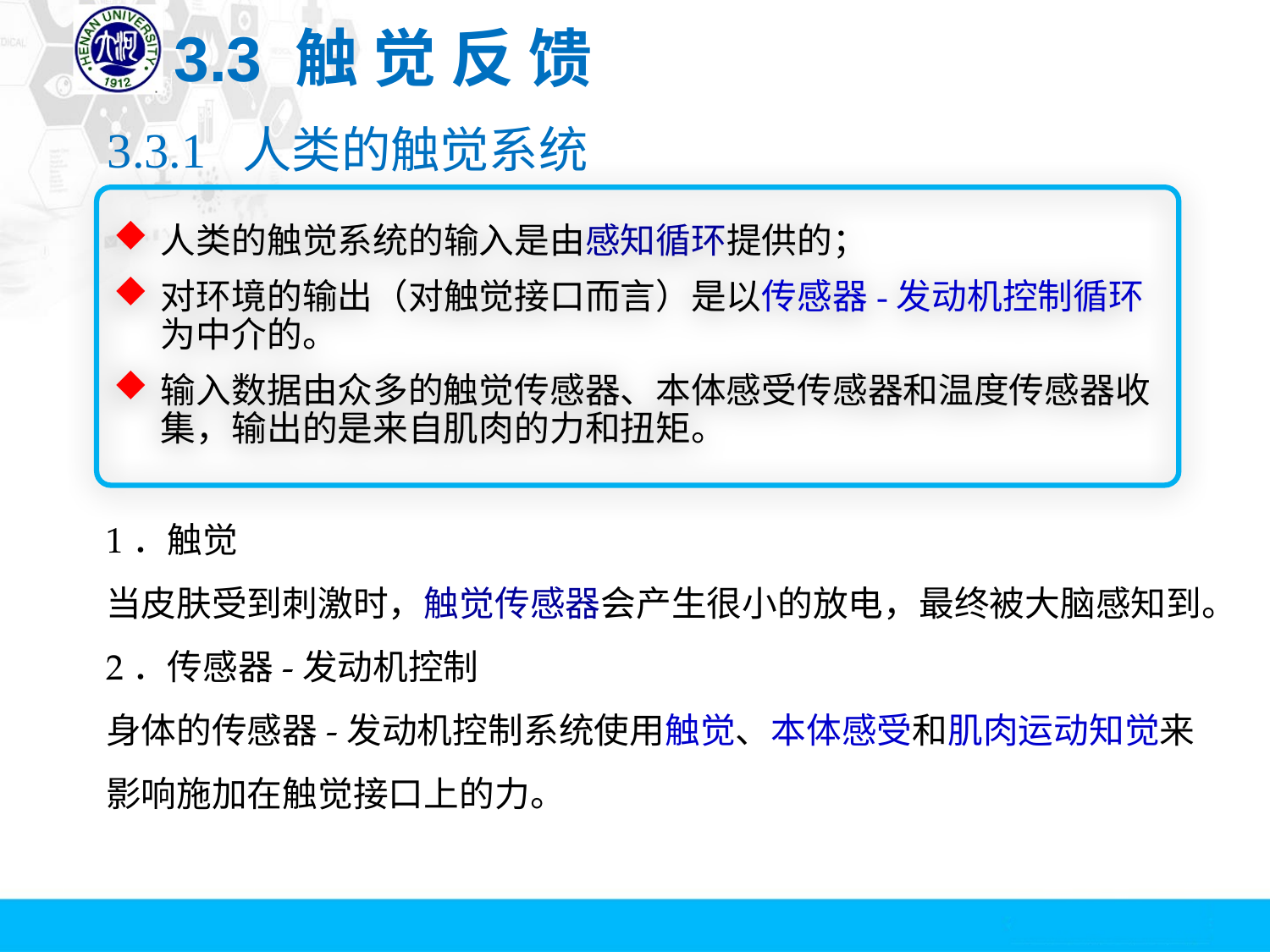

# 3.3 触 觉 反 馈
3.3.1  人类的触觉系统
人类的触觉系统的输入是由感知循环提供的；
对环境的输出（对触觉接口而言）是以传感器-发动机控制循环为中介的。
输入数据由众多的触觉传感器、本体感受传感器和温度传感器收集，输出的是来自肌肉的力和扭矩。

1．触觉
当皮肤受到刺激时，触觉传感器会产生很小的放电，最终被大脑感知到。
2．传感器-发动机控制
身体的传感器-发动机控制系统使用触觉、本体感受和肌肉运动知觉来影响施加在触觉接口上的力。